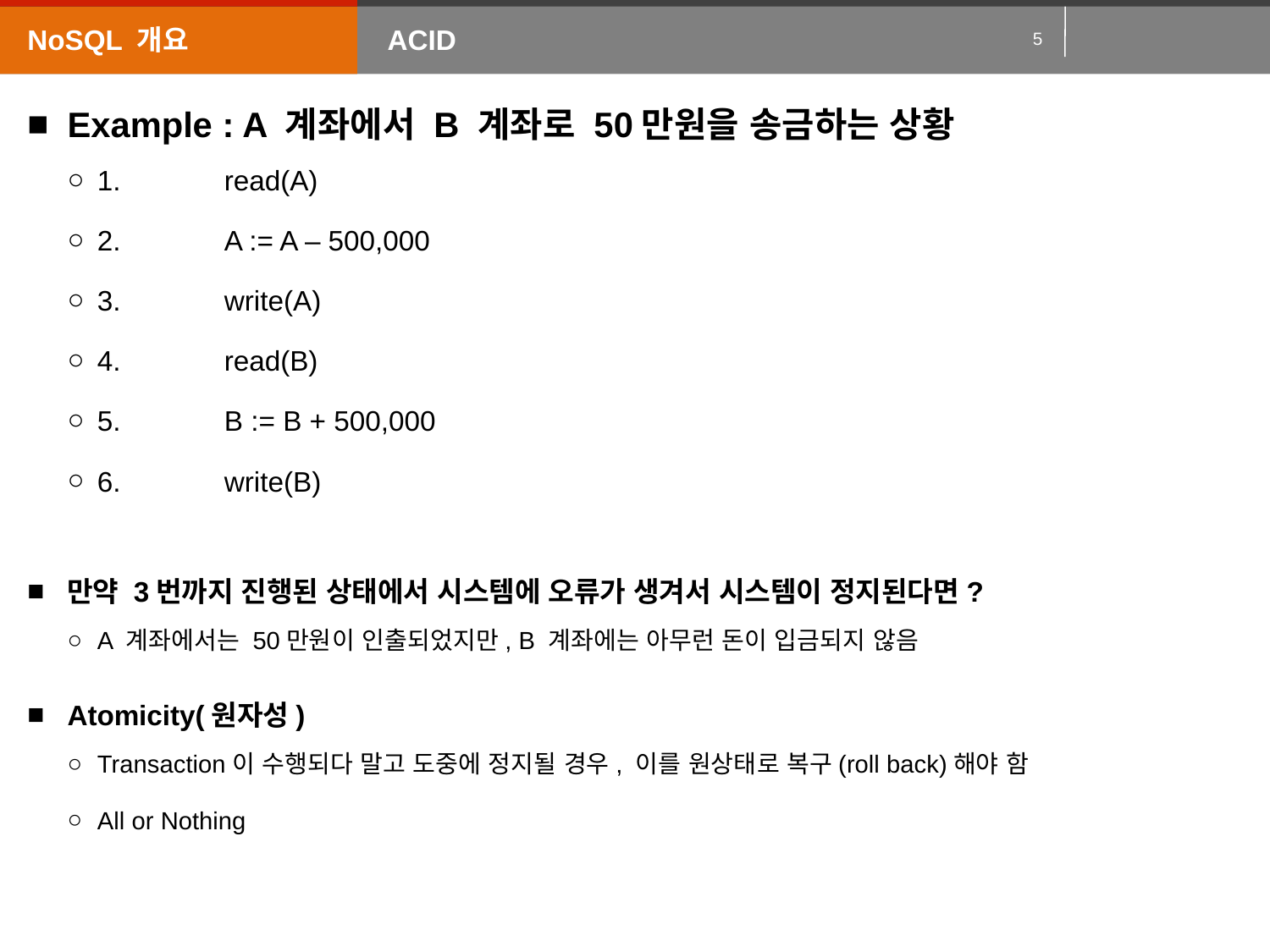

NoSQL 개요
ACID
Example : A 계좌에서 B 계좌로 50만원을 송금하는 상황
1.	read(A)
2.	A := A – 500,000
3.	write(A)
4.	read(B)
5.	B := B + 500,000
6.	write(B)

만약 3번까지 진행된 상태에서 시스템에 오류가 생겨서 시스템이 정지된다면?
A 계좌에서는 50만원이 인출되었지만, B 계좌에는 아무런 돈이 입금되지 않음

Atomicity(원자성)
Transaction이 수행되다 말고 도중에 정지될 경우, 이를 원상태로 복구(roll back)해야 함
All or Nothing